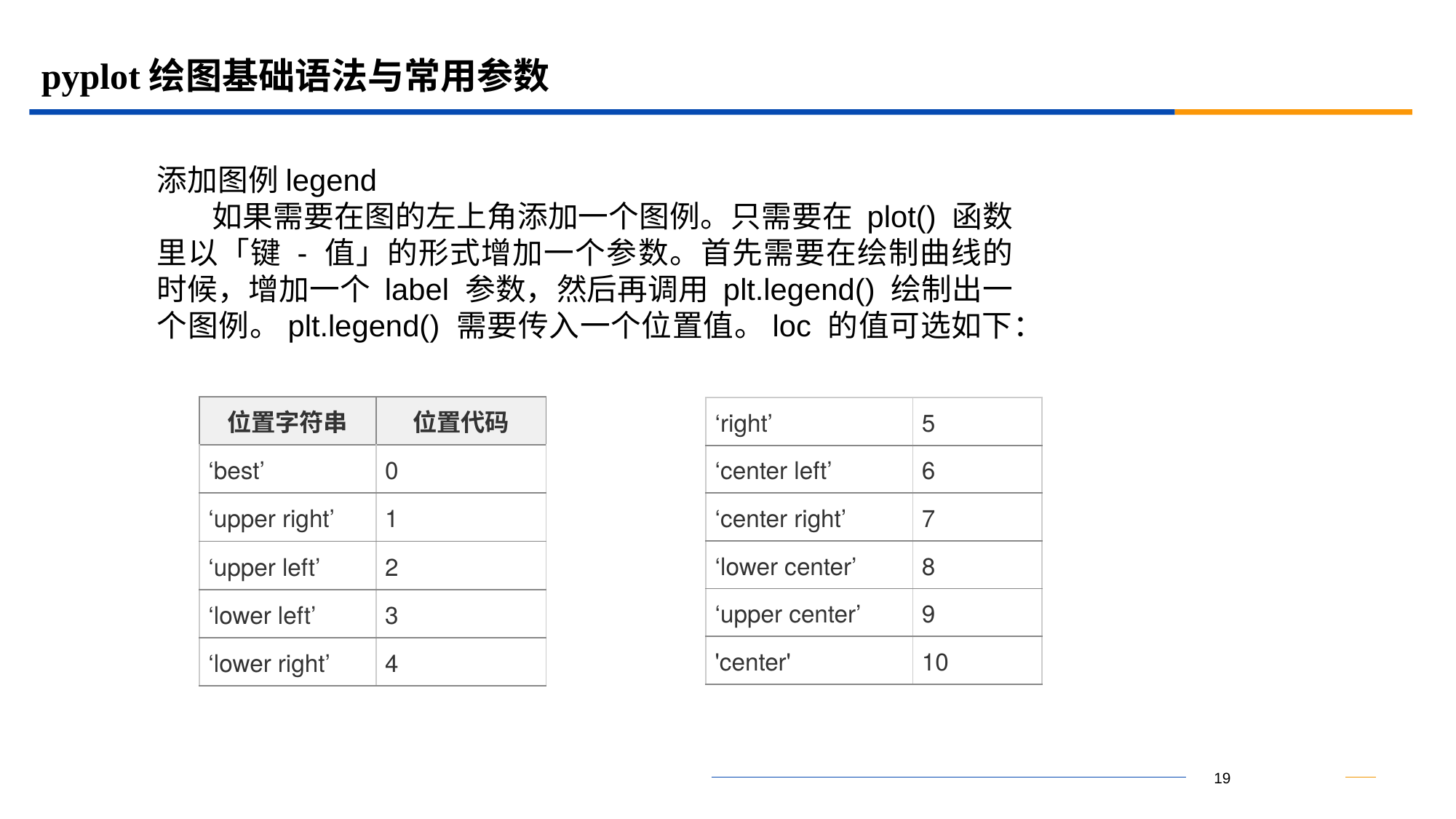

# pyplot绘图基础语法与常用参数
添加图例legend
       如果需要在图的左上角添加一个图例。只需要在 plot() 函数里以「键 - 值」的形式增加一个参数。首先需要在绘制曲线的时候，增加一个 label 参数，然后再调用 plt.legend() 绘制出一个图例。plt.legend() 需要传入一个位置值。loc 的值可选如下：
| 位置字符串 | 位置代码 |
| --- | --- |
| ‘best’ | 0 |
| ‘upper right’ | 1 |
| ‘upper left’ | 2 |
| ‘lower left’ | 3 |
| ‘lower right’ | 4 |
| ‘right’ | 5 |
| --- | --- |
| ‘center left’ | 6 |
| ‘center right’ | 7 |
| ‘lower center’ | 8 |
| ‘upper center’ | 9 |
| 'center' | 10 |